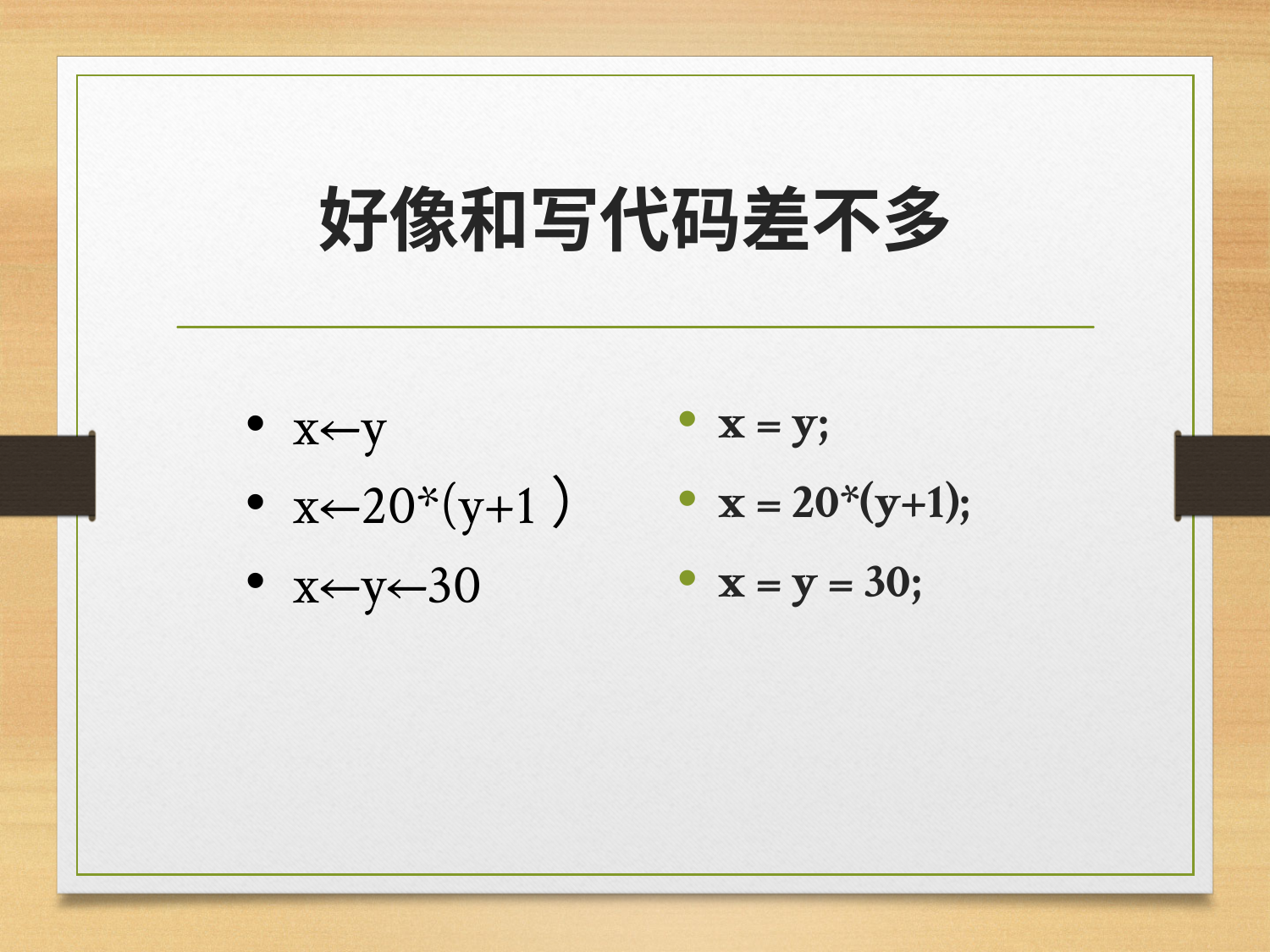

# 好像和写代码差不多
x←y
x←20*(y+1）
x←y←30

x = y;
x = 20*(y+1);
x = y = 30;